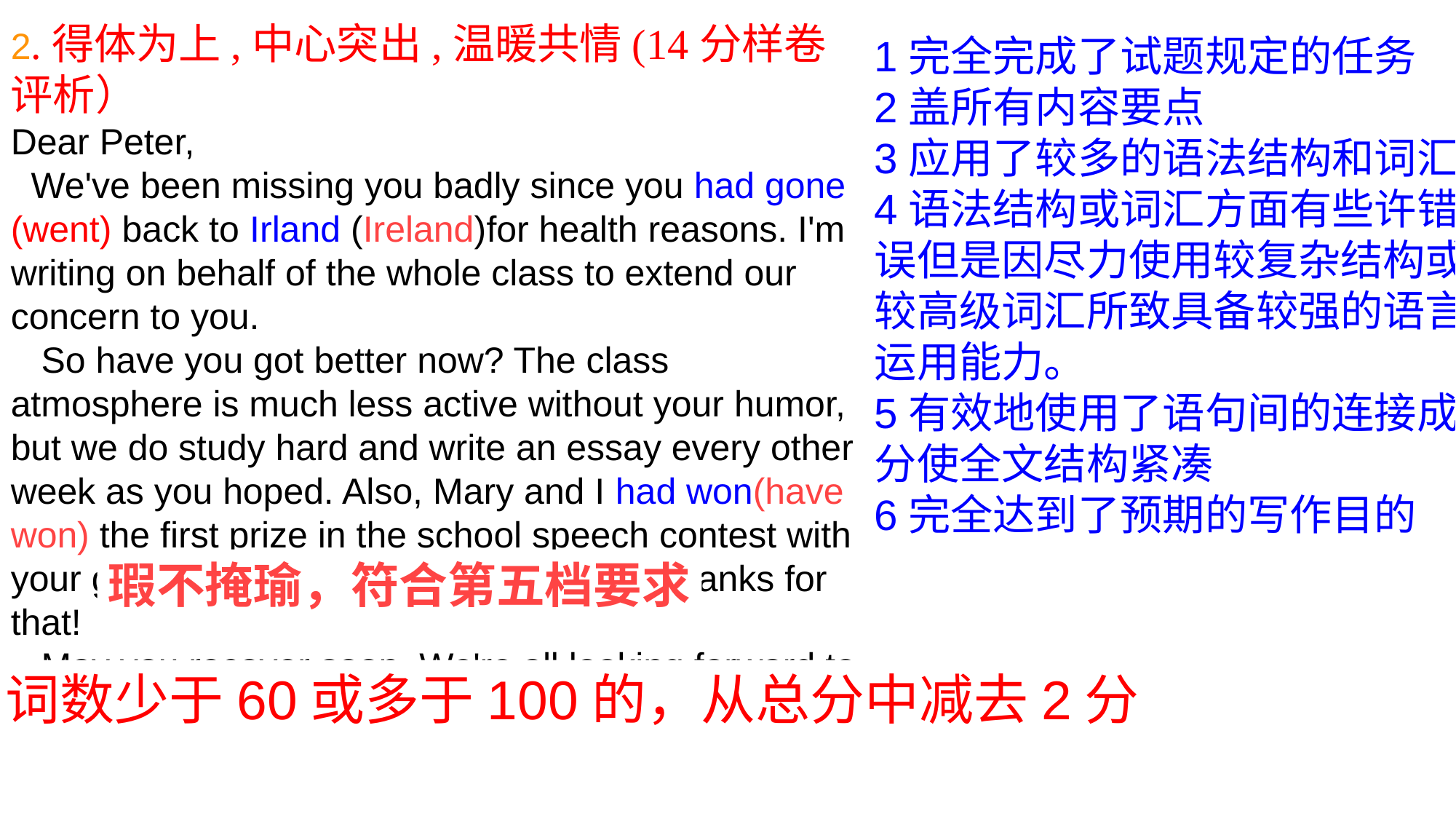

2.得体为上,中心突出,温暖共情(14分样卷评析）
Dear Peter,
  We've been missing you badly since you had gone (went) back to Irland (Ireland)for health reasons. I'm writing on behalf of the whole class to extend our concern to you.
   So have you got better now? The class atmosphere is much less active without your humor, but we do study hard and write an essay every other week as you hoped. Also, Mary and I had won(have won) the first prize in the school speech contest with your guidance through phone call. Many thanks for that!
   May you recover soon. We're all looking forward to attending your class.  　　                                                                                                                                                                                                                                                                                                                                          Yours
                                                                                                                                  Li Hua
1完全完成了试题规定的任务
2盖所有内容要点
3应用了较多的语法结构和词汇
4语法结构或词汇方面有些许错
误但是因尽力使用较复杂结构或
较高级词汇所致具备较强的语言
运用能力。
5有效地使用了语句间的连接成
分使全文结构紧凑
6完全达到了预期的写作目的
瑕不掩瑜，符合第五档要求
词数少于60或多于100的，从总分中减去2分